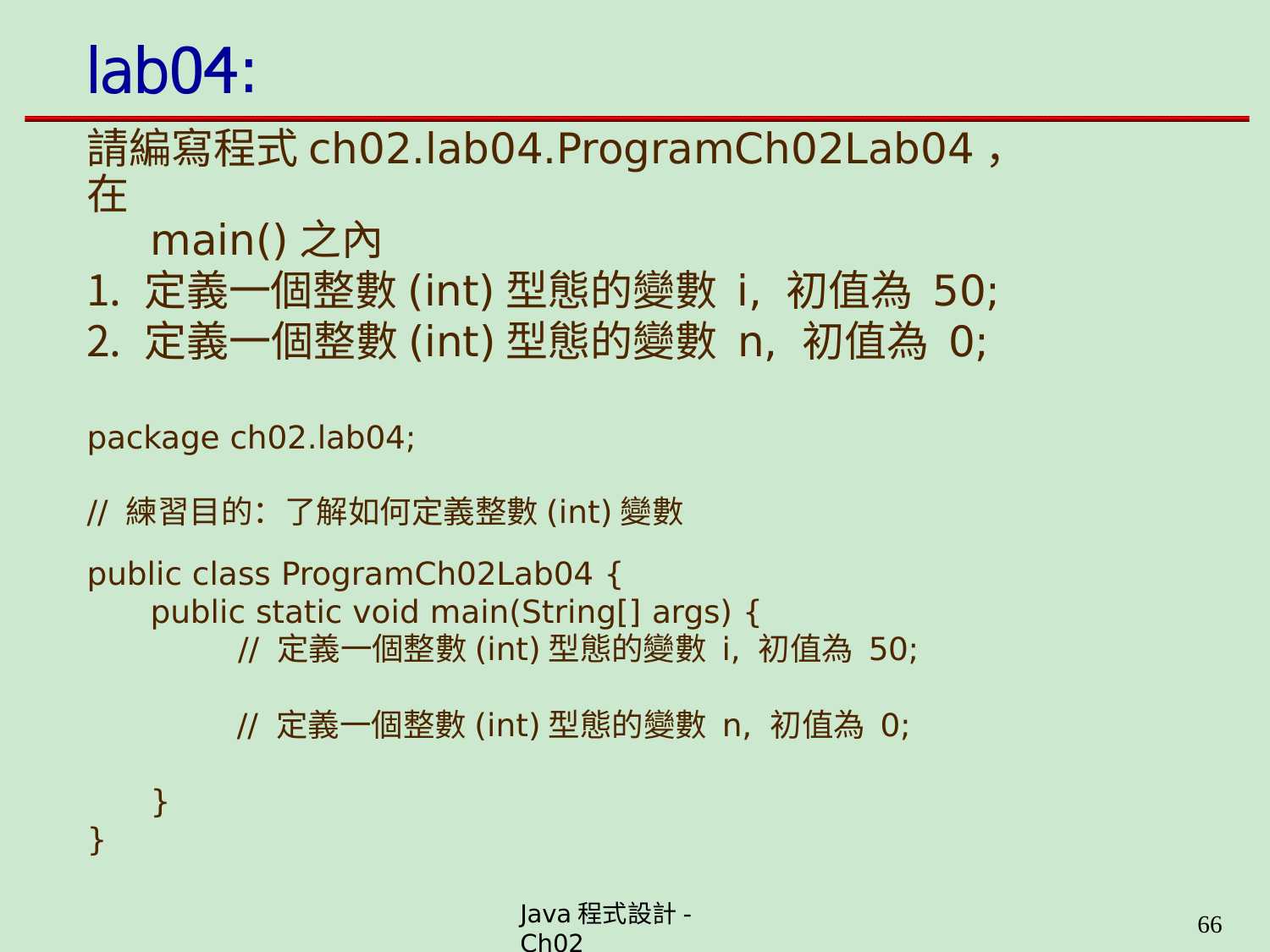

# lab04:
請編寫程式ch02.lab04.ProgramCh02Lab04，在
main()之內
定義一個整數(int)型態的變數 i, 初值為 50;
定義一個整數(int)型態的變數 n, 初值為 0;

package ch02.lab04;

// 練習目的：了解如何定義整數(int)變數

public class ProgramCh02Lab04 {
public static void main(String[] args) {
// 定義一個整數(int)型態的變數 i, 初值為 50;

// 定義一個整數(int)型態的變數 n, 初值為 0;

}
}
Java程式設計-Ch02
66